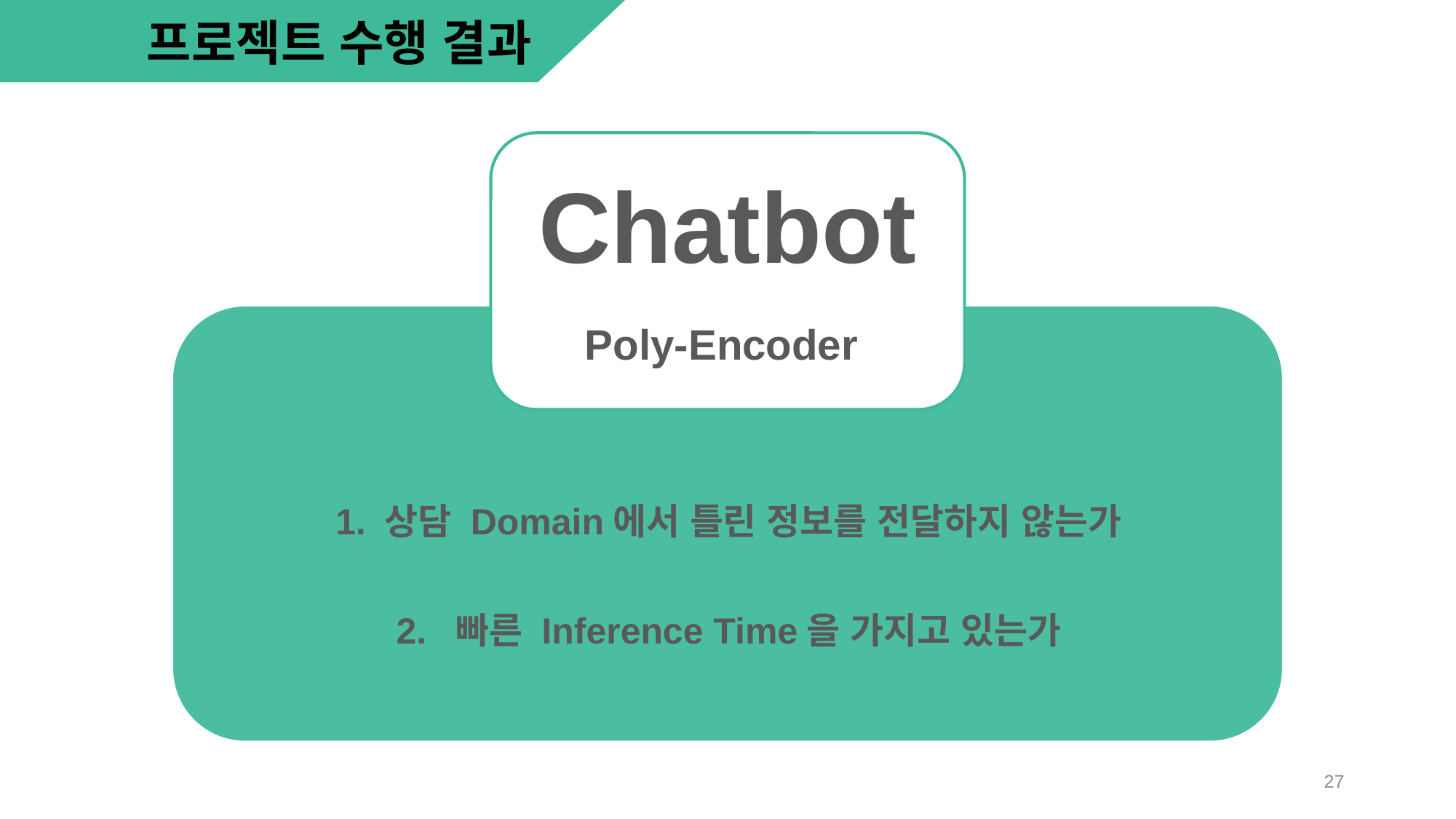

프로젝트 수행 결과

Chatbot

Poly-Encoder
1. 상담 Domain에서 틀린 정보를 전달하지 않는가
2.  빠른 Inference Time을 가지고 있는가
27